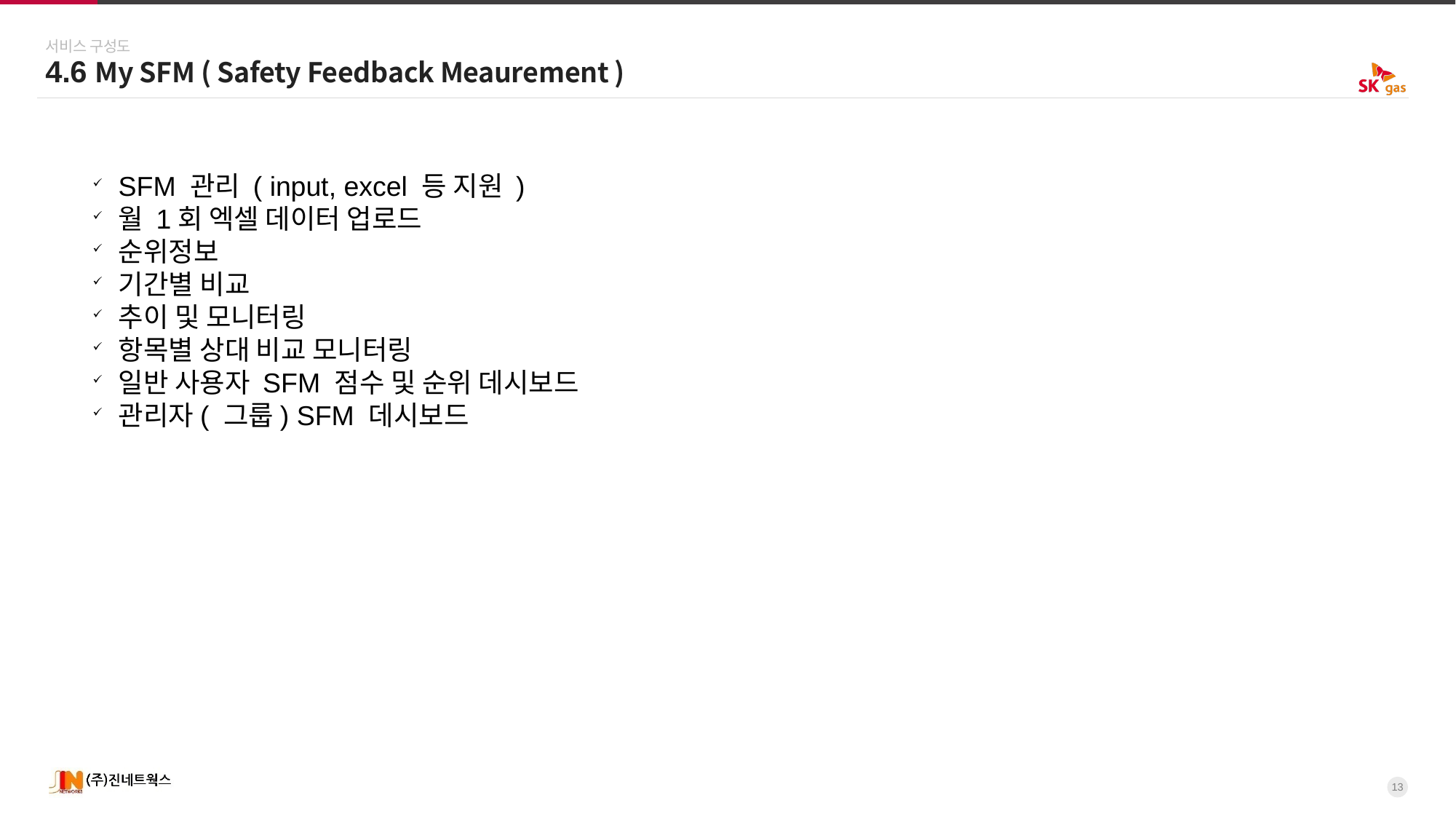

서비스 구성도
4.6 My SFM ( Safety Feedback Meaurement )
SFM 관리 ( input, excel 등 지원 )
월 1회 엑셀 데이터 업로드
순위정보
기간별 비교
추이 및 모니터링
항목별 상대 비교 모니터링
일반 사용자 SFM 점수 및 순위 데시보드
관리자( 그룹) SFM 데시보드